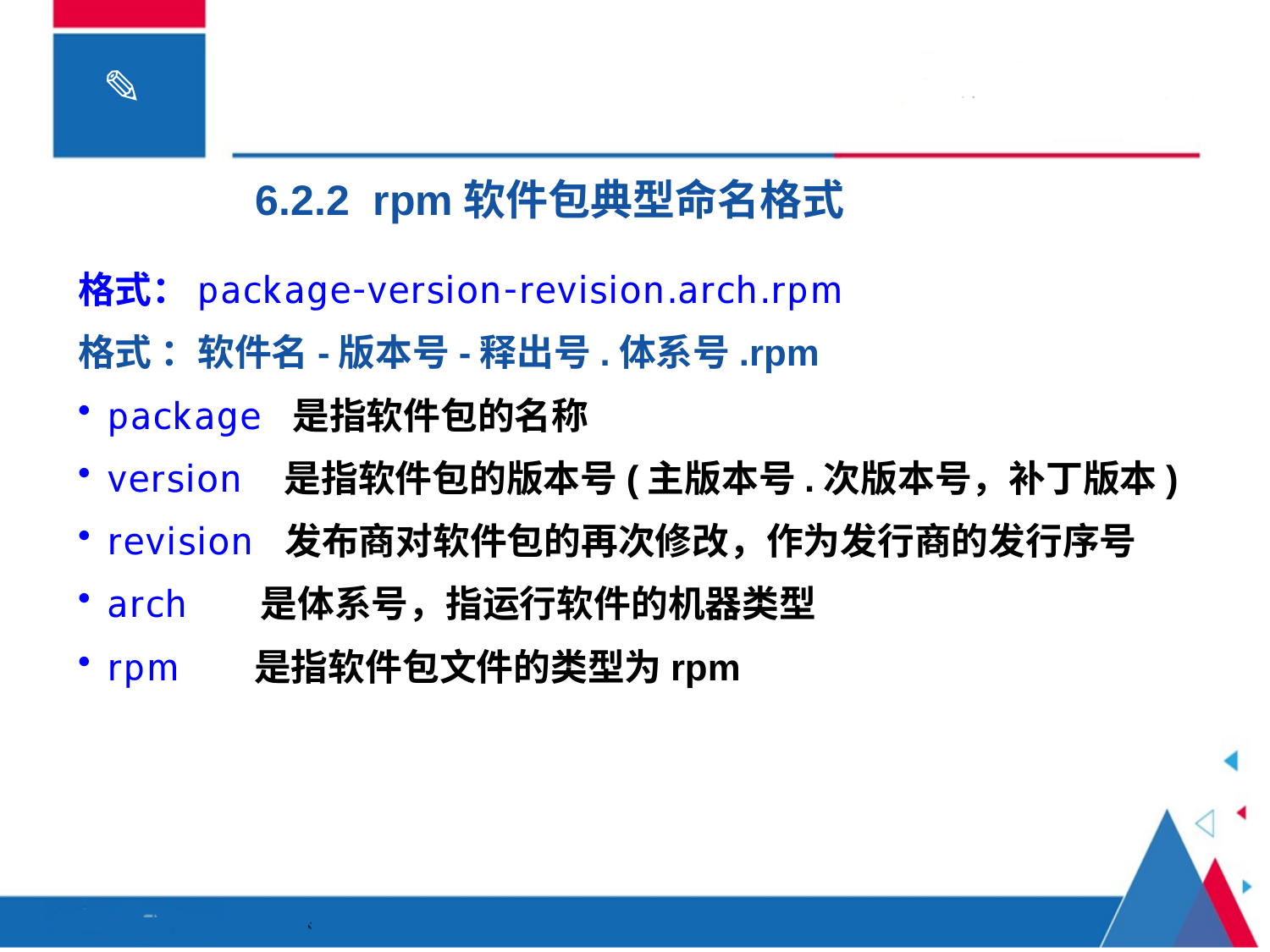

6.2.2  rpm软件包典型命名格式
格式：package-version-revision.arch.rpm
格式 ：软件名-版本号-释出号.体系号.rpm
package  是指软件包的名称
version   是指软件包的版本号(主版本号.次版本号，补丁版本)
revision  发布商对软件包的再次修改，作为发行商的发行序号
arch      是体系号，指运行软件的机器类型
rpm      是指软件包文件的类型为rpm